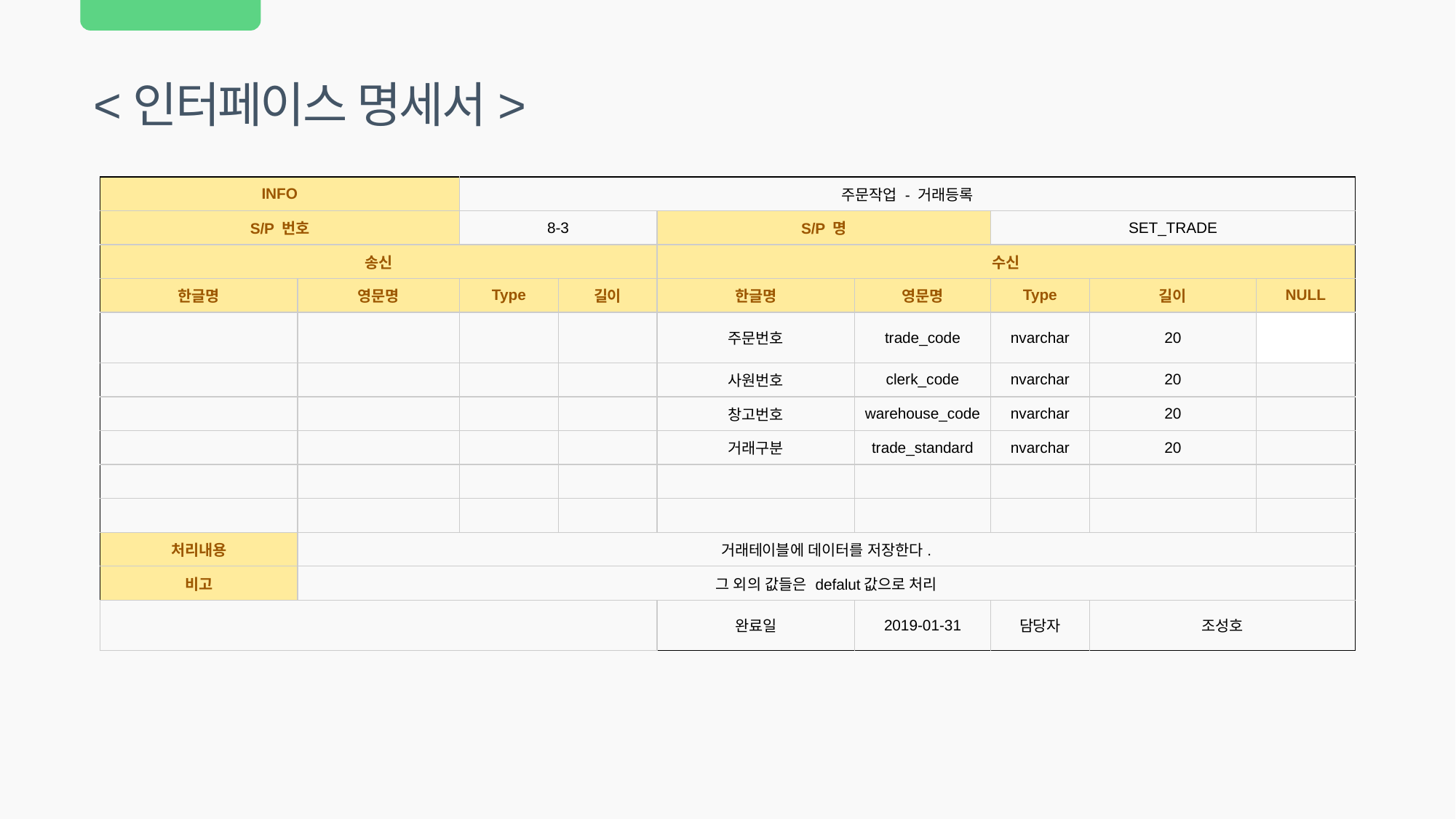

<인터페이스 명세서>
| INFO |  | 주문작업 - 거래등록 |  |  |  |  |  |  |
| --- | --- | --- | --- | --- | --- | --- | --- | --- |
| S/P 번호 |  | 8-3 |  | S/P 명 |  | SET\_TRADE |  |  |
| 송신 |  |  |  | 수신 |  |  |  |  |
| 한글명 | 영문명 | Type | 길이 | 한글명 | 영문명 | Type | 길이 | NULL |
|  |  |  |  | 주문번호 | trade\_code | nvarchar | 20 |  |
|  |  |  |  | 사원번호 | clerk\_code | nvarchar | 20 |  |
|  |  |  |  | 창고번호 | warehouse\_code | nvarchar | 20 |  |
|  |  |  |  | 거래구분 | trade\_standard | nvarchar | 20 |  |
|  |  |  |  |  |  |  |  |  |
|  |  |  |  |  |  |  |  |  |
| 처리내용 | 거래테이블에 데이터를 저장한다. |  |  |  |  |  |  |  |
| 비고 | 그 외의 값들은 defalut값으로 처리 |  |  |  |  |  |  |  |
|  |  |  |  | 완료일 | 2019-01-31 | 담당자 | 조성호 |  |